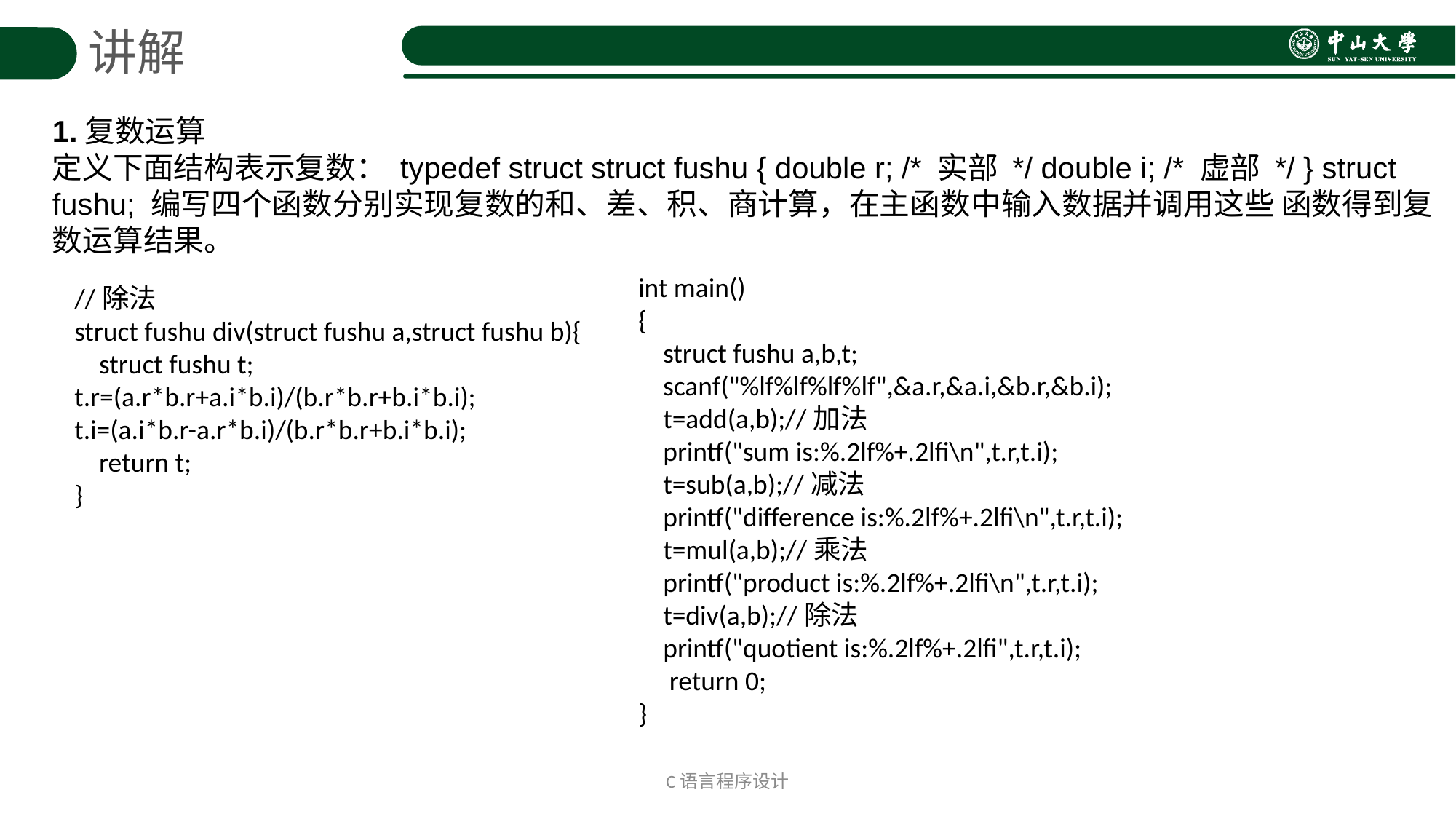

讲解
1.复数运算
定义下面结构表示复数： typedef struct struct fushu { double r; /* 实部 */ double i; /* 虚部 */ } struct fushu; 编写四个函数分别实现复数的和、差、积、商计算，在主函数中输入数据并调用这些 函数得到复数运算结果。
int main()
{
    struct fushu a,b,t;
    scanf("%lf%lf%lf%lf",&a.r,&a.i,&b.r,&b.i);
    t=add(a,b);//加法
    printf("sum is:%.2lf%+.2lfi\n",t.r,t.i);
    t=sub(a,b);//减法
    printf("difference is:%.2lf%+.2lfi\n",t.r,t.i);
    t=mul(a,b);//乘法
    printf("product is:%.2lf%+.2lfi\n",t.r,t.i);
    t=div(a,b);//除法
    printf("quotient is:%.2lf%+.2lfi",t.r,t.i);
     return 0;
}
//除法
struct fushu div(struct fushu a,struct fushu b){
    struct fushu t;
t.r=(a.r*b.r+a.i*b.i)/(b.r*b.r+b.i*b.i);
t.i=(a.i*b.r-a.r*b.i)/(b.r*b.r+b.i*b.i);
    return t;
}

C语言程序设计
30